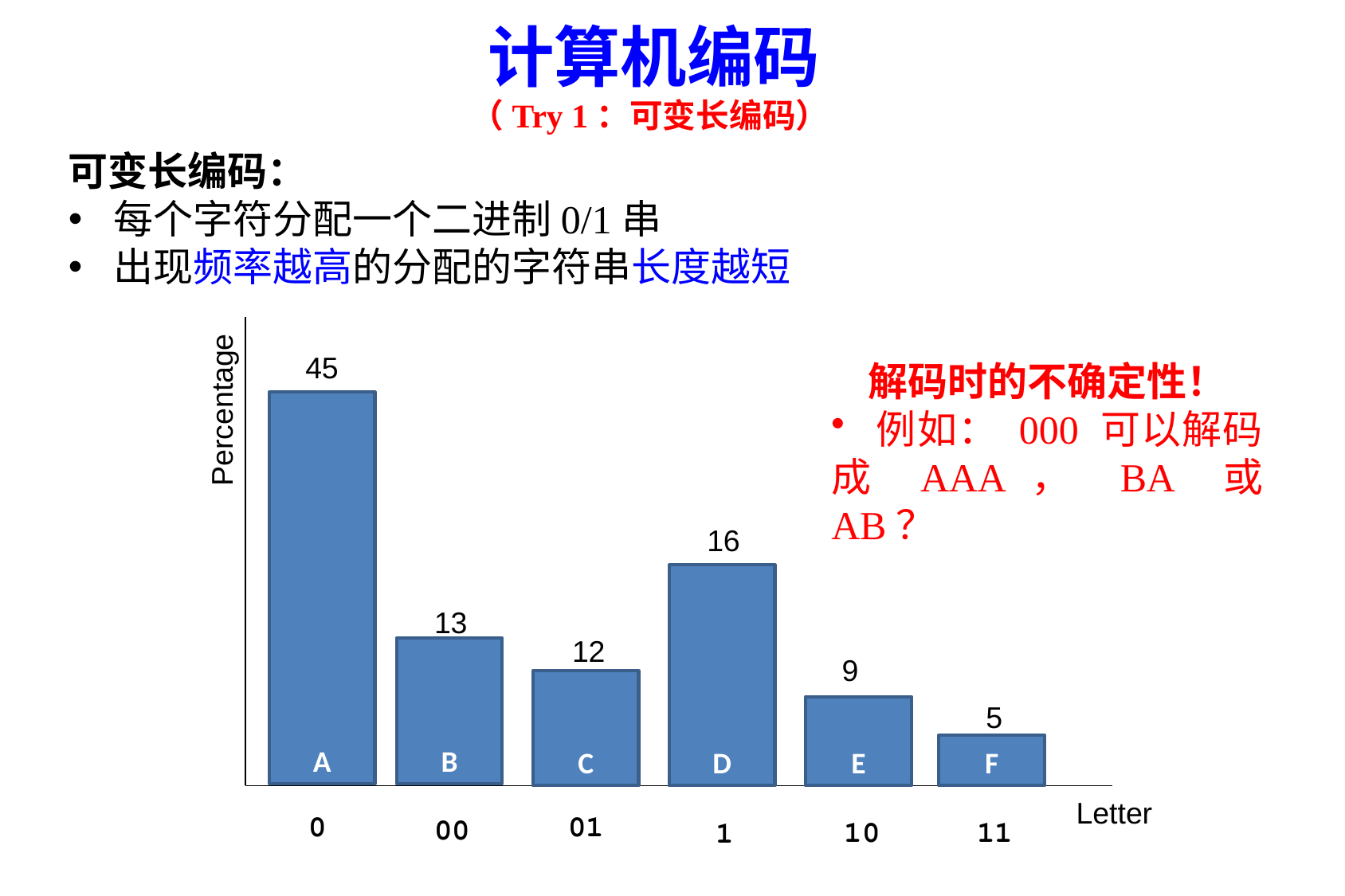

计算机编码
（Try 1：可变长编码）
可变长编码：
每个字符分配一个二进制0/1串
出现频率越高的分配的字符串长度越短
45
解码时的不确定性！
  例如： 000 可以解码成 AAA， BA 或 AB？
Percentage
A
16
D
13
12
B
9
C
5
E
F
Letter
0
01
00
10
11
1